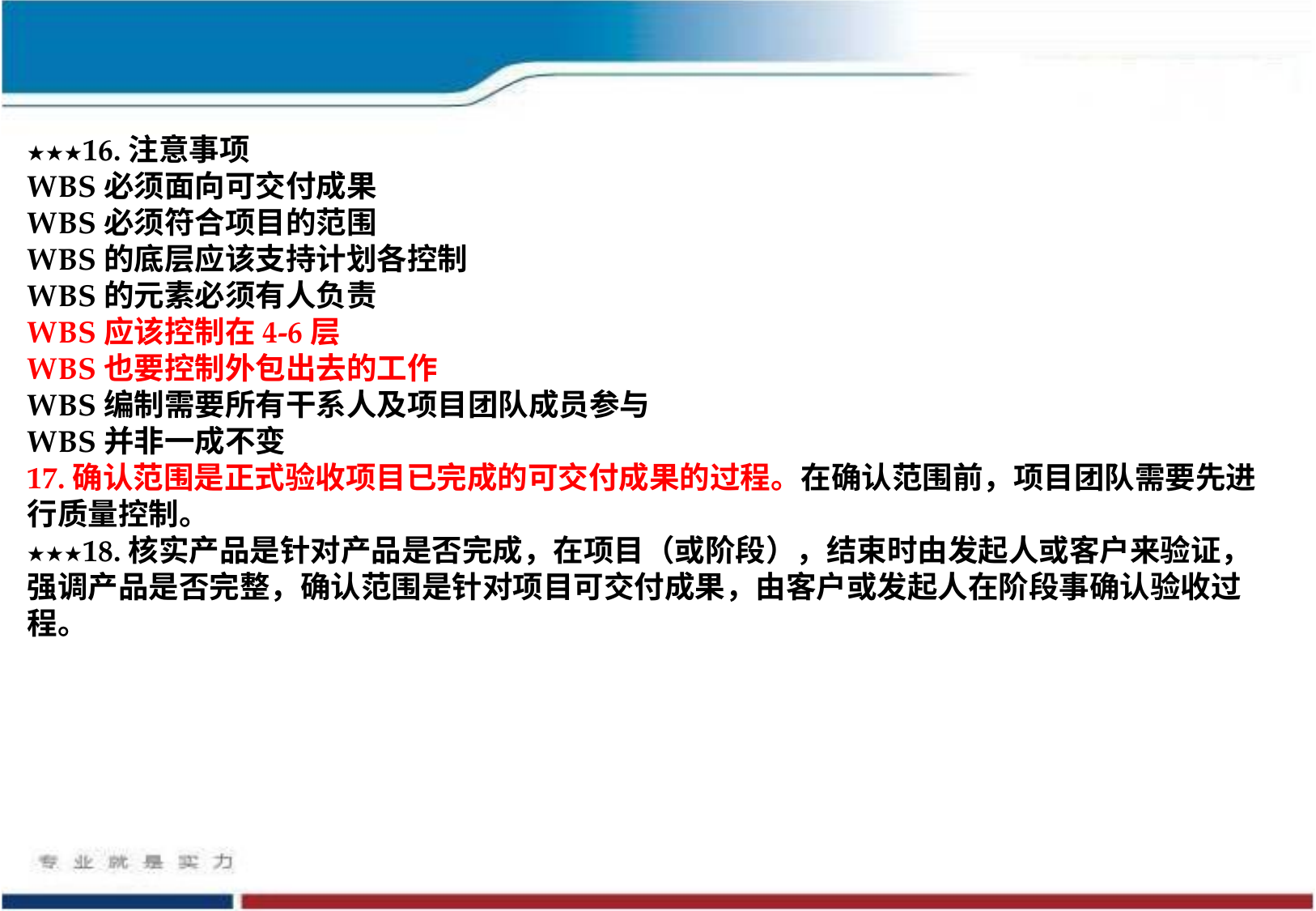

★★★16.注意事项
WBS必须面向可交付成果
WBS必须符合项目的范围
WBS的底层应该支持计划各控制
WBS的元素必须有人负责
WBS应该控制在4-6层
WBS也要控制外包出去的工作
WBS编制需要所有干系人及项目团队成员参与
WBS并非一成不变
17.确认范围是正式验收项目已完成的可交付成果的过程。在确认范围前，项目团队需要先进行质量控制。
★★★18.核实产品是针对产品是否完成，在项目（或阶段），结束时由发起人或客户来验证，强调产品是否完整，确认范围是针对项目可交付成果，由客户或发起人在阶段事确认验收过程。